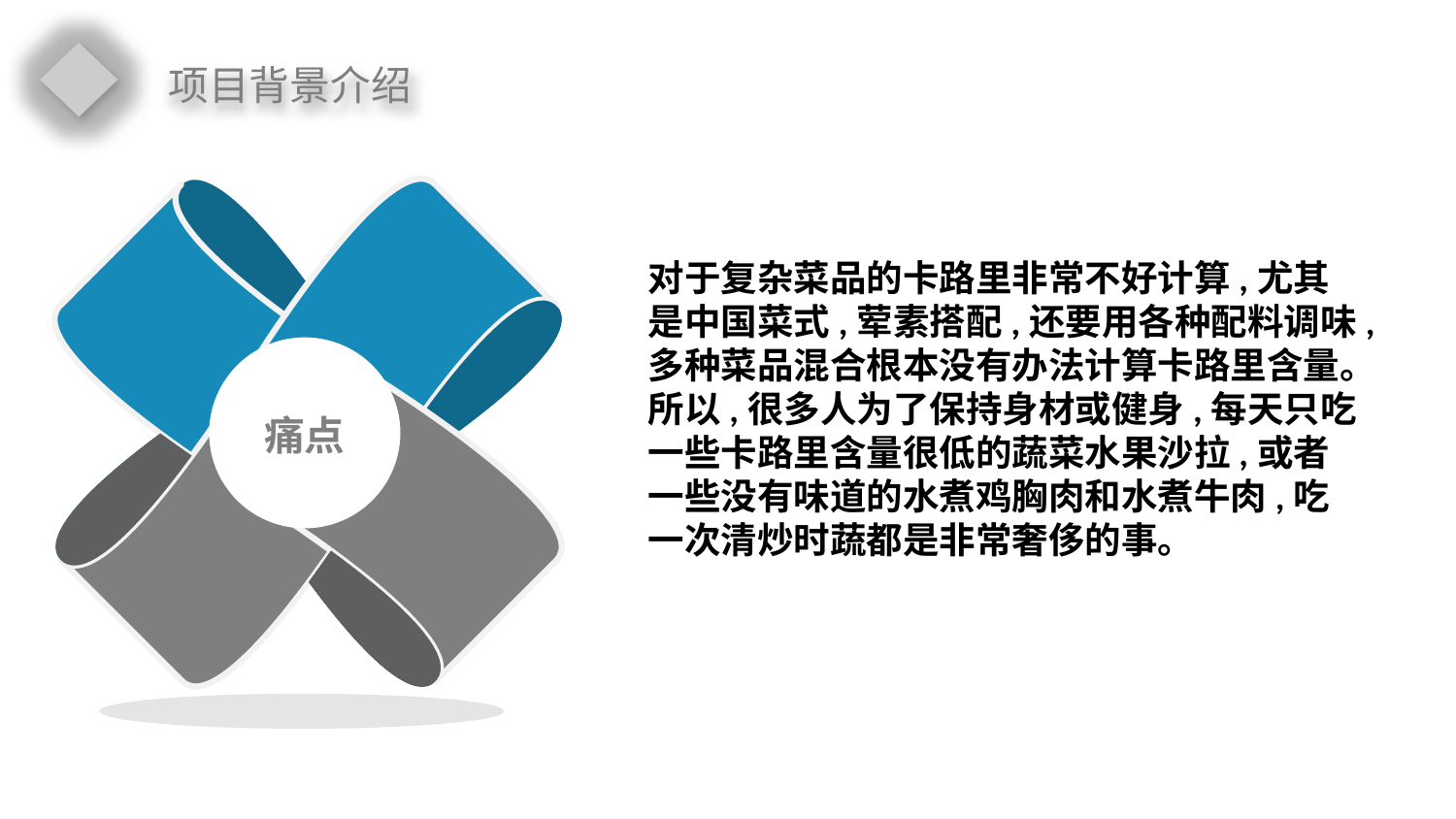

项目背景介绍

痛点

对于复杂菜品的卡路里非常不好计算,尤其是中国菜式,荤素搭配,还要用各种配料调味,多种菜品混合根本没有办法计算卡路里含量。所以,很多人为了保持身材或健身,每天只吃一些卡路里含量很低的蔬菜水果沙拉,或者一些没有味道的水煮鸡胸肉和水煮牛肉,吃一次清炒时蔬都是非常奢侈的事。